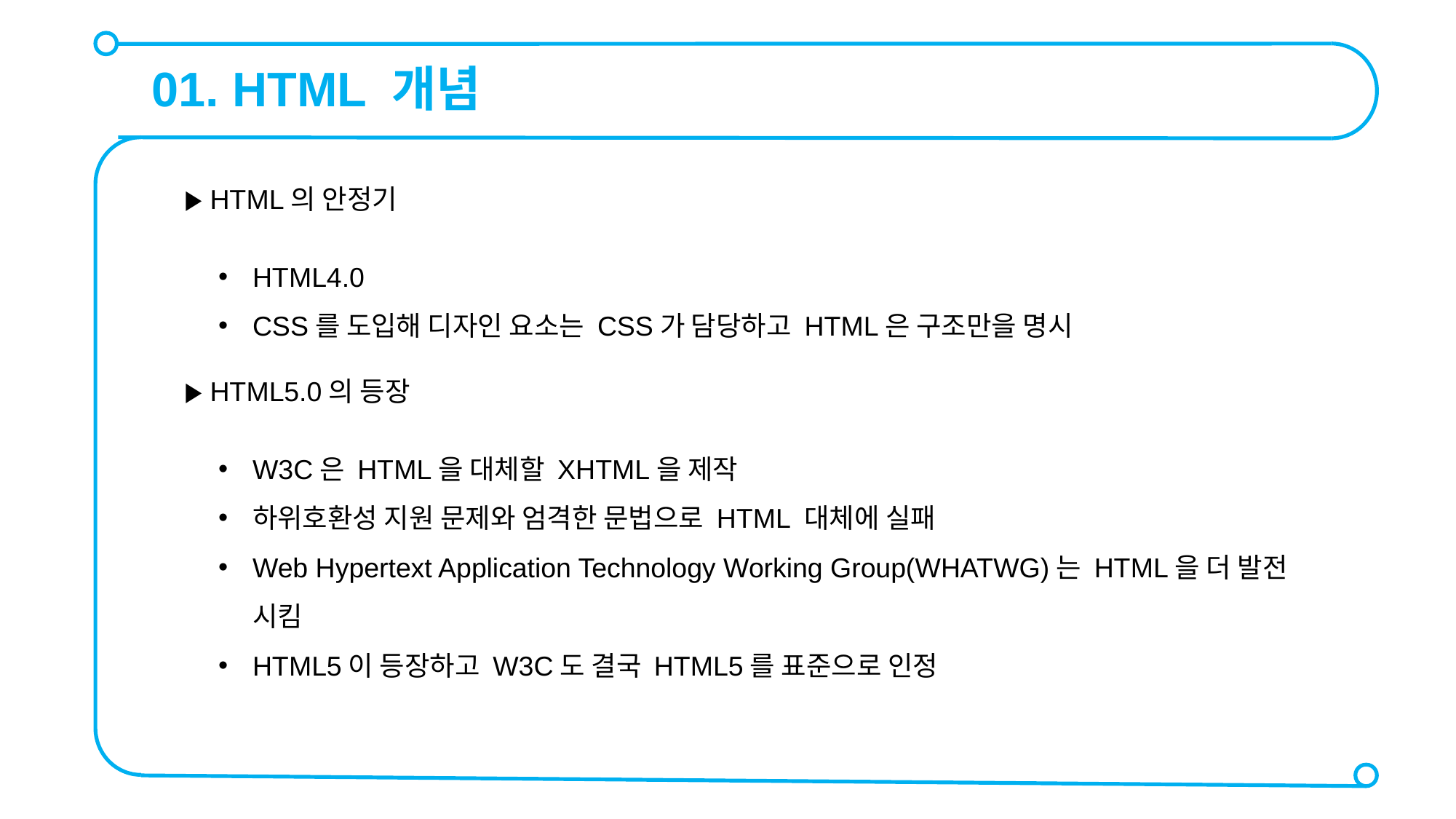

01. HTML 개념
▶ HTML의 안정기
HTML4.0
CSS를 도입해 디자인 요소는 CSS가 담당하고 HTML은 구조만을 명시
▶ HTML5.0의 등장
W3C은 HTML을 대체할 XHTML을 제작
하위호환성 지원 문제와 엄격한 문법으로 HTML 대체에 실패
Web Hypertext Application Technology Working Group(WHATWG)는 HTML을 더 발전 시킴
HTML5이 등장하고 W3C도 결국 HTML5를 표준으로 인정